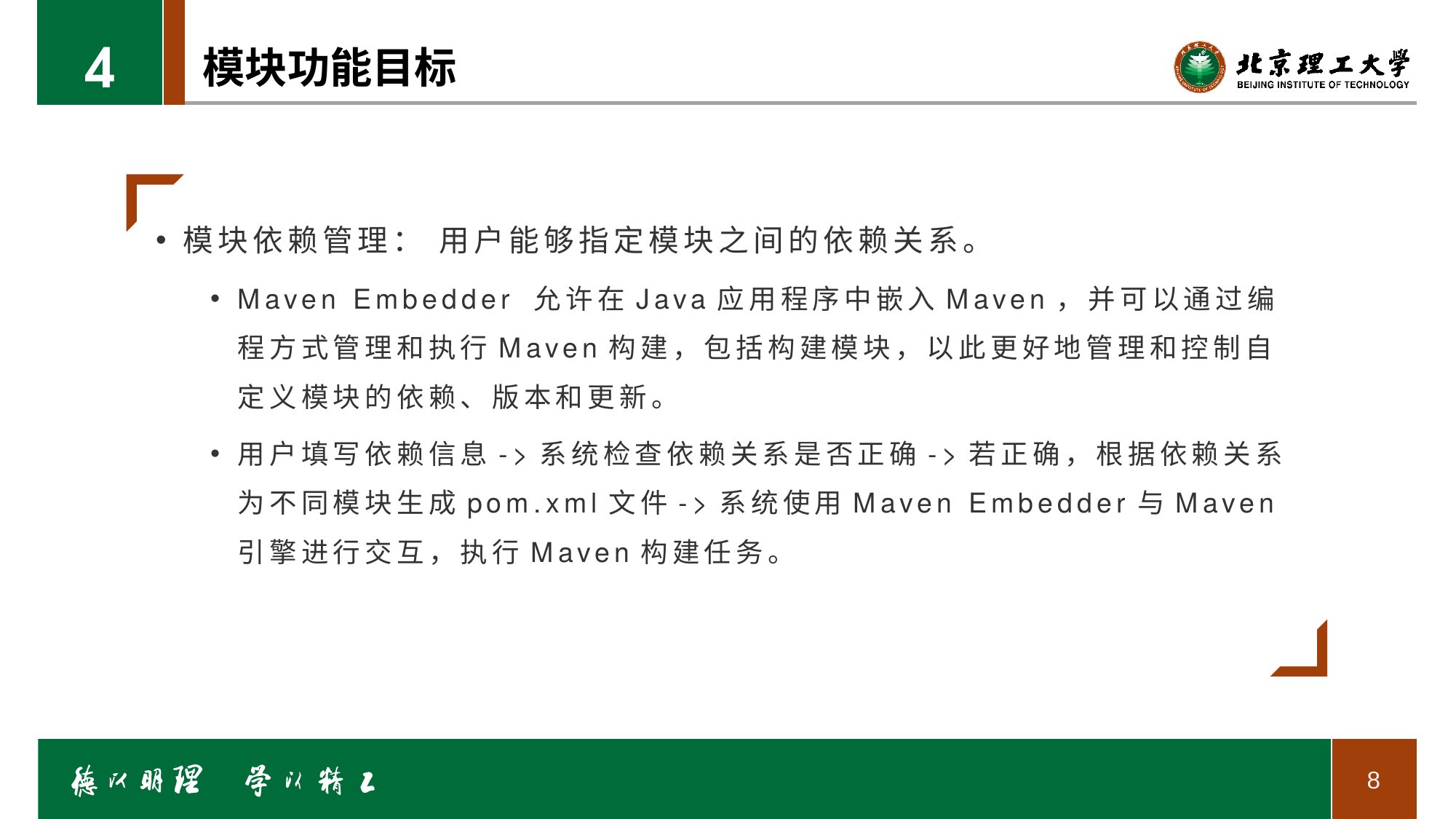

4
# 模块功能目标

模块依赖管理： 用户能够指定模块之间的依赖关系。
Maven Embedder 允许在Java应用程序中嵌入Maven，并可以通过编程方式管理和执行Maven构建，包括构建模块，以此更好地管理和控制自定义模块的依赖、版本和更新。
用户填写依赖信息->系统检查依赖关系是否正确->若正确，根据依赖关系为不同模块生成pom.xml文件->系统使用Maven Embedder与Maven引擎进行交互，执行Maven构建任务。